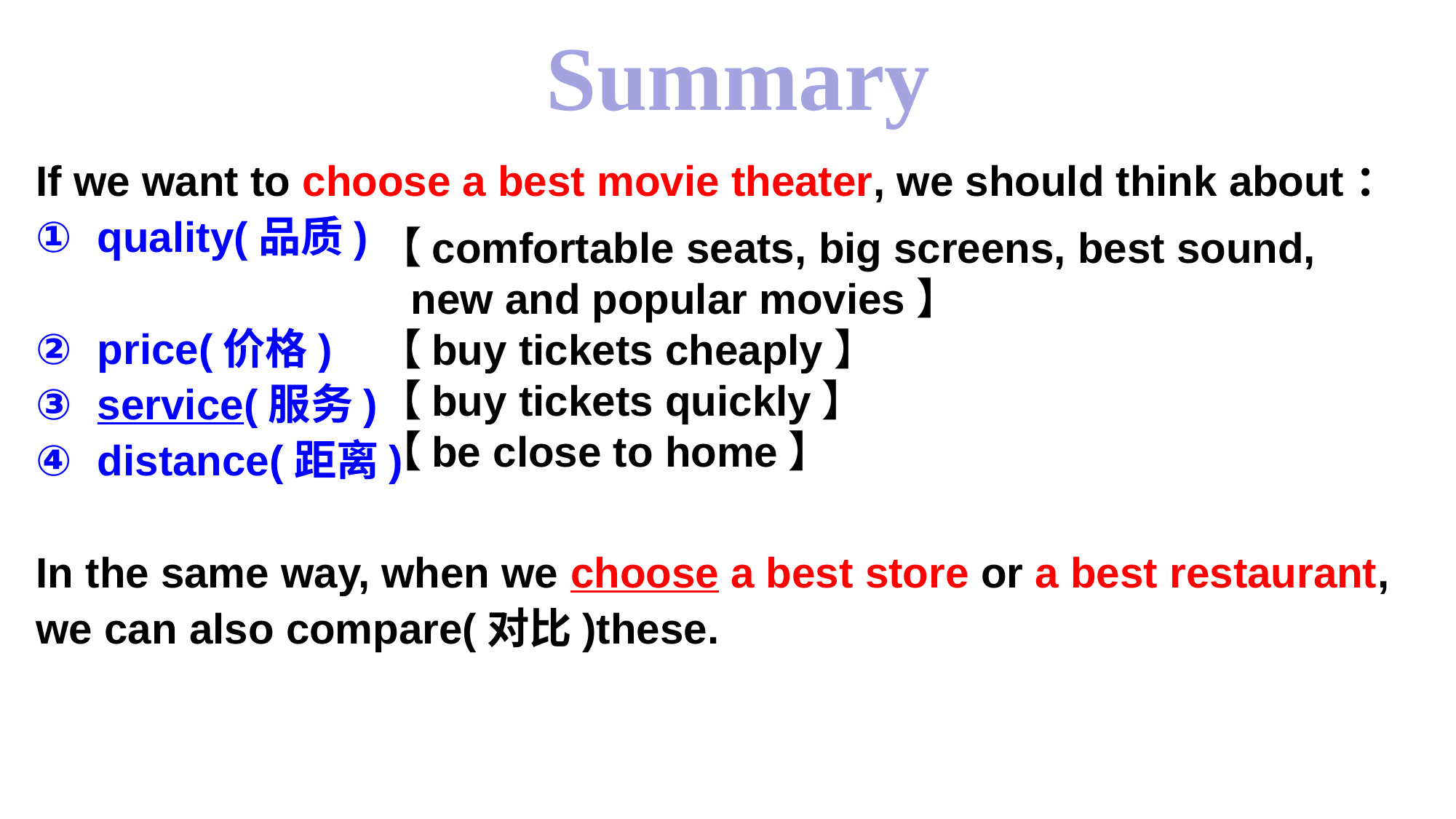

Summary
If we want to choose a best movie theater, we should think about：
quality(品质)

price(价格)
service(服务)
distance(距离)

In the same way, when we choose a best store or a best restaurant, we can also compare(对比)these.
   【comfortable seats, big screens, best sound,
      new and popular movies】
   【buy tickets cheaply】
   【buy tickets quickly】
   【be close to home】